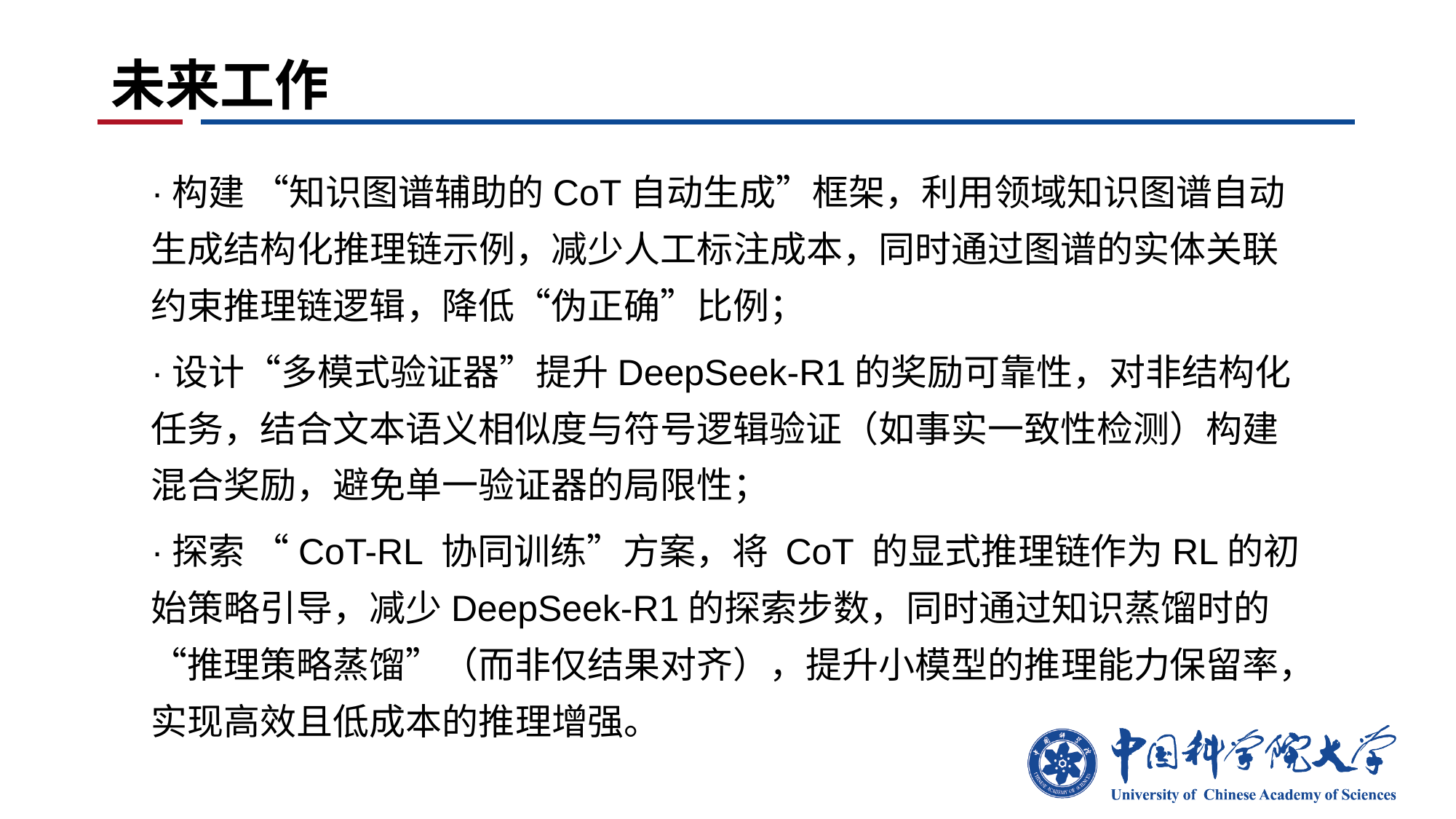

# 未来工作
·构建 “知识图谱辅助的CoT自动生成”框架，利用领域知识图谱自动生成结构化推理链示例，减少人工标注成本，同时通过图谱的实体关联约束推理链逻辑，降低“伪正确”比例；
·设计“多模式验证器”提升DeepSeek-R1的奖励可靠性，对非结构化任务，结合文本语义相似度与符号逻辑验证（如事实一致性检测）构建混合奖励，避免单一验证器的局限性；
·探索 “CoT-RL 协同训练”方案，将 CoT 的显式推理链作为RL的初始策略引导，减少DeepSeek-R1的探索步数，同时通过知识蒸馏时的 “推理策略蒸馏”（而非仅结果对齐），提升小模型的推理能力保留率，实现高效且低成本的推理增强。